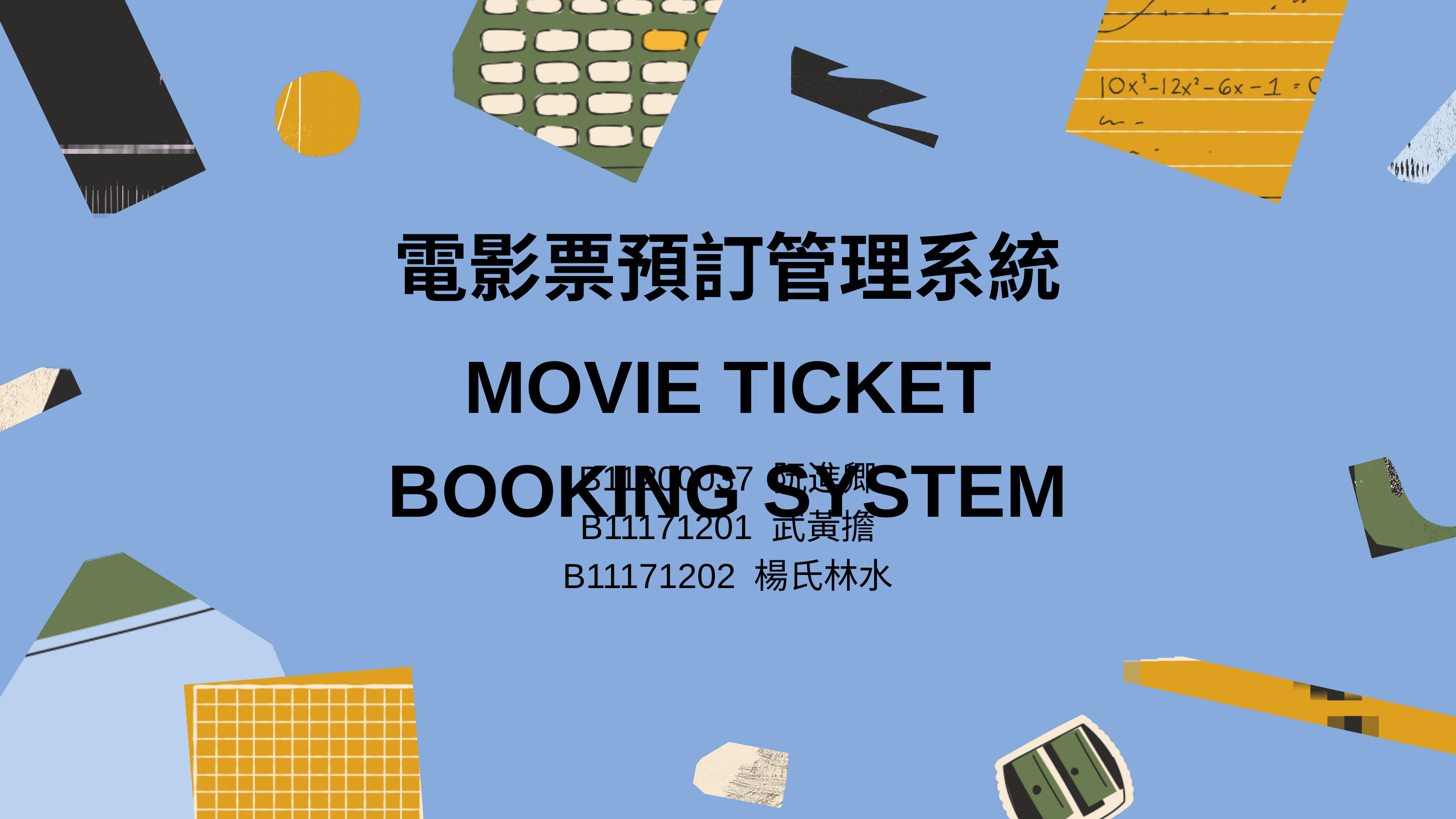

電影票預訂管理系統

MOVIE TICKET BOOKING SYSTEM

B11200037 阮進卿
B11171201 武黃擔
B11171202 楊氏林水